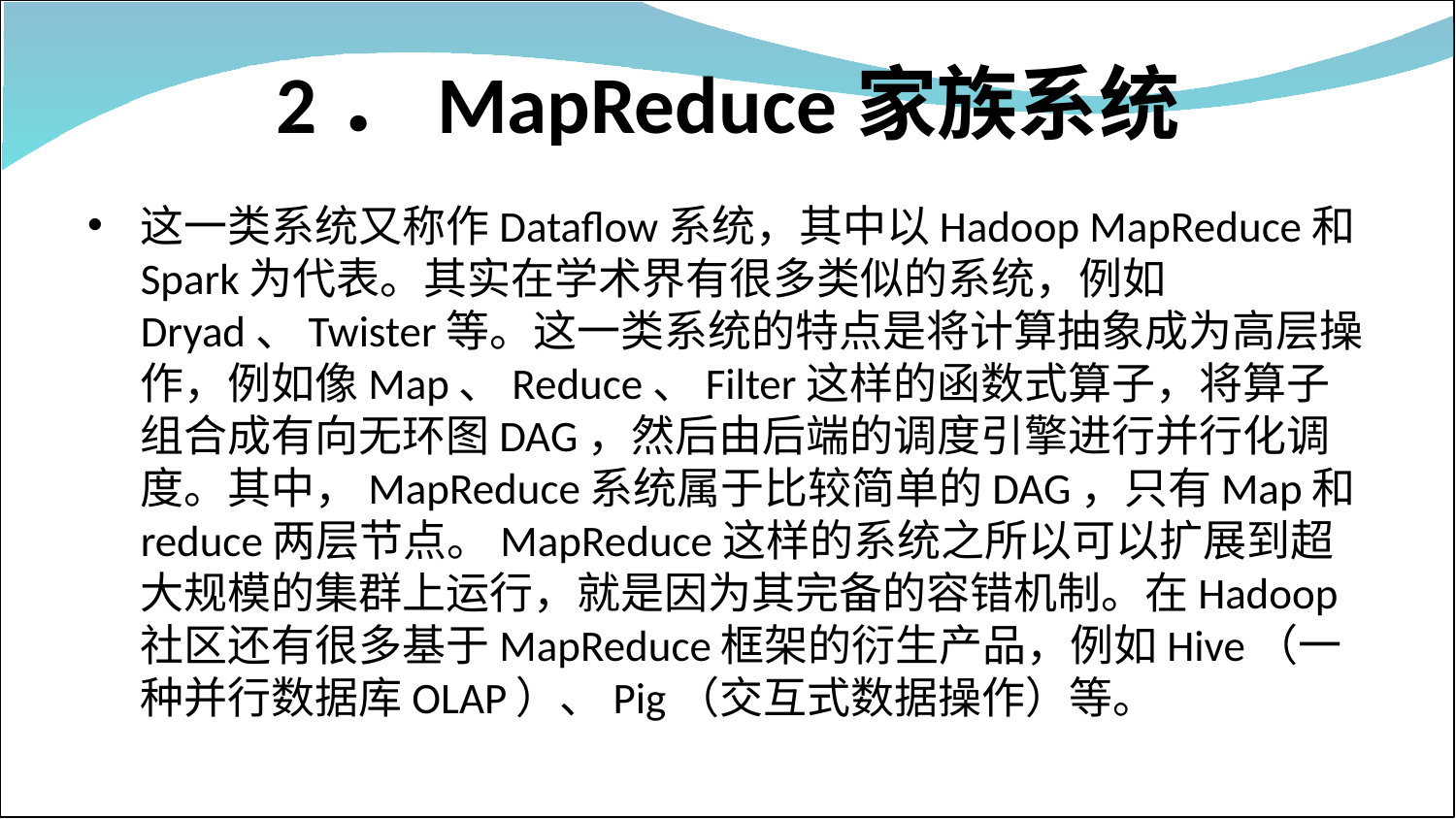

# 2．MapReduce家族系统
这一类系统又称作Dataflow系统，其中以Hadoop MapReduce和Spark为代表。其实在学术界有很多类似的系统，例如Dryad、Twister等。这一类系统的特点是将计算抽象成为高层操作，例如像Map、Reduce、Filter这样的函数式算子，将算子组合成有向无环图DAG，然后由后端的调度引擎进行并行化调度。其中，MapReduce系统属于比较简单的DAG，只有Map和reduce两层节点。MapReduce这样的系统之所以可以扩展到超大规模的集群上运行，就是因为其完备的容错机制。在Hadoop社区还有很多基于MapReduce框架的衍生产品，例如Hive（一种并行数据库OLAP）、Pig（交互式数据操作）等。